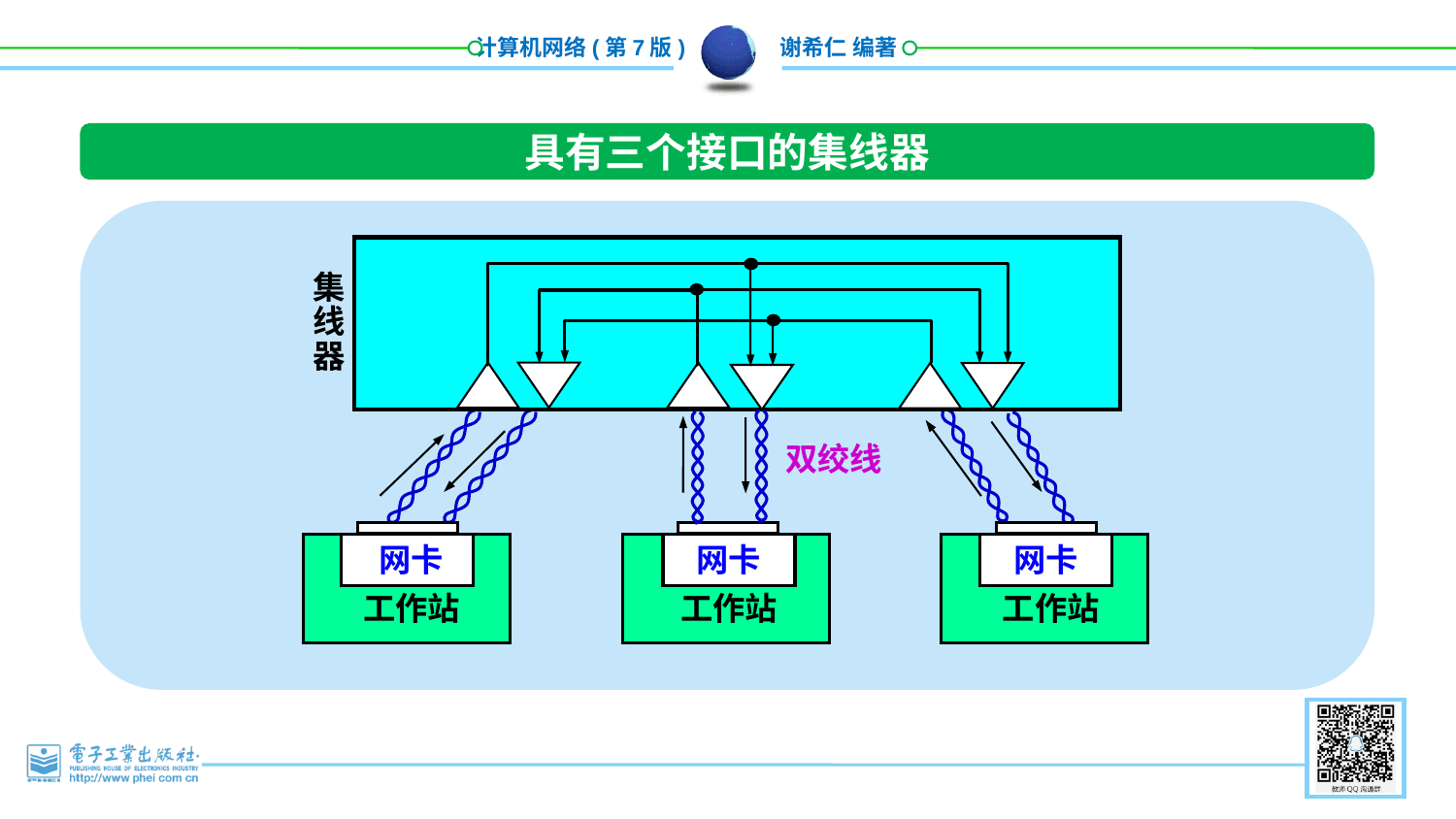

具有三个接口的集线器

集
线
器

双绞线

网卡
网卡
网卡

工作站
工作站
工作站